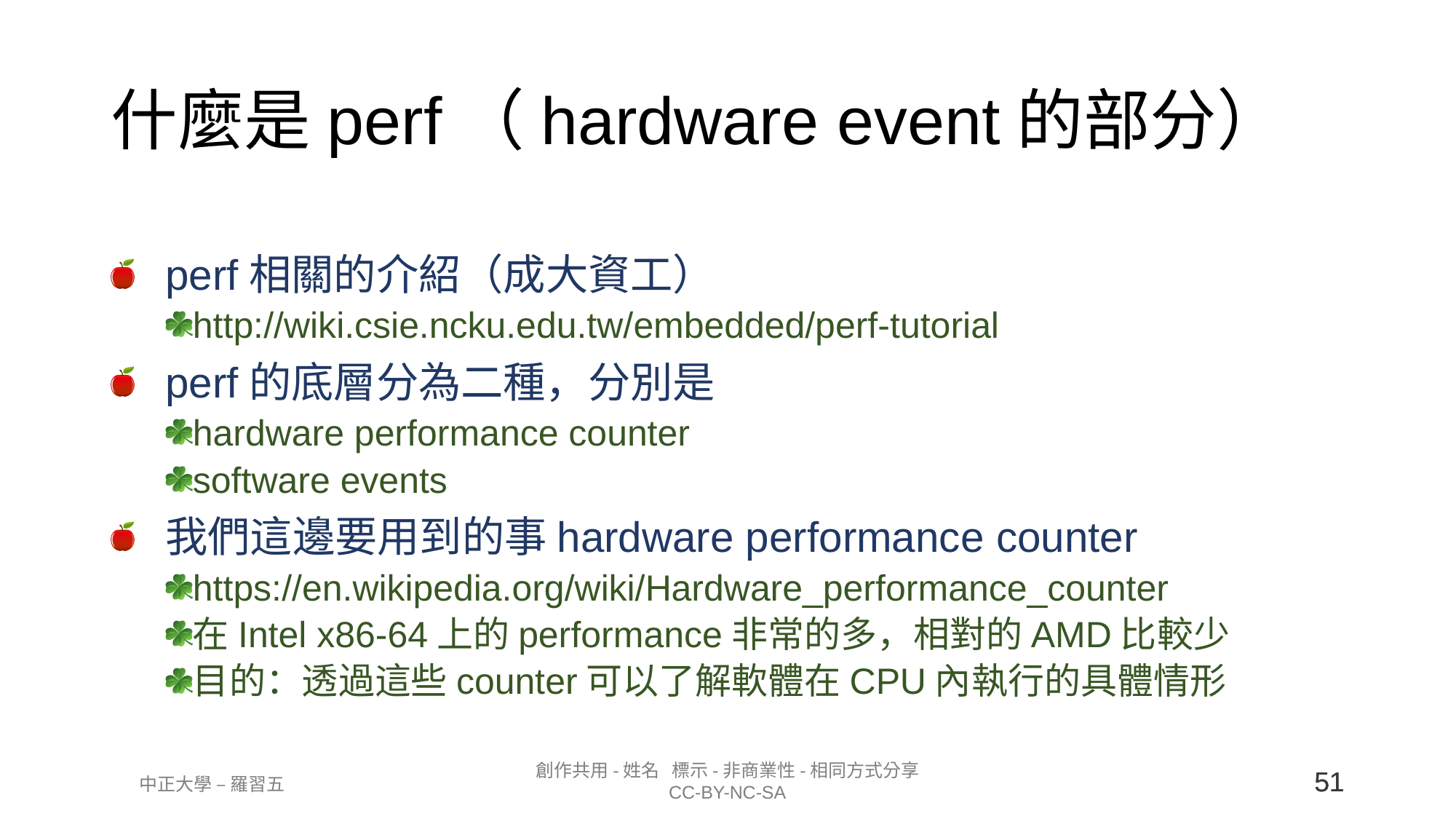

# 什麼是perf（hardware event的部分）
perf相關的介紹（成大資工）
http://wiki.csie.ncku.edu.tw/embedded/perf-tutorial
perf的底層分為二種，分別是
hardware performance counter
software events
我們這邊要用到的事hardware performance counter
https://en.wikipedia.org/wiki/Hardware_performance_counter
在Intel x86-64上的performance非常的多，相對的AMD比較少
目的：透過這些counter可以了解軟體在CPU內執行的具體情形